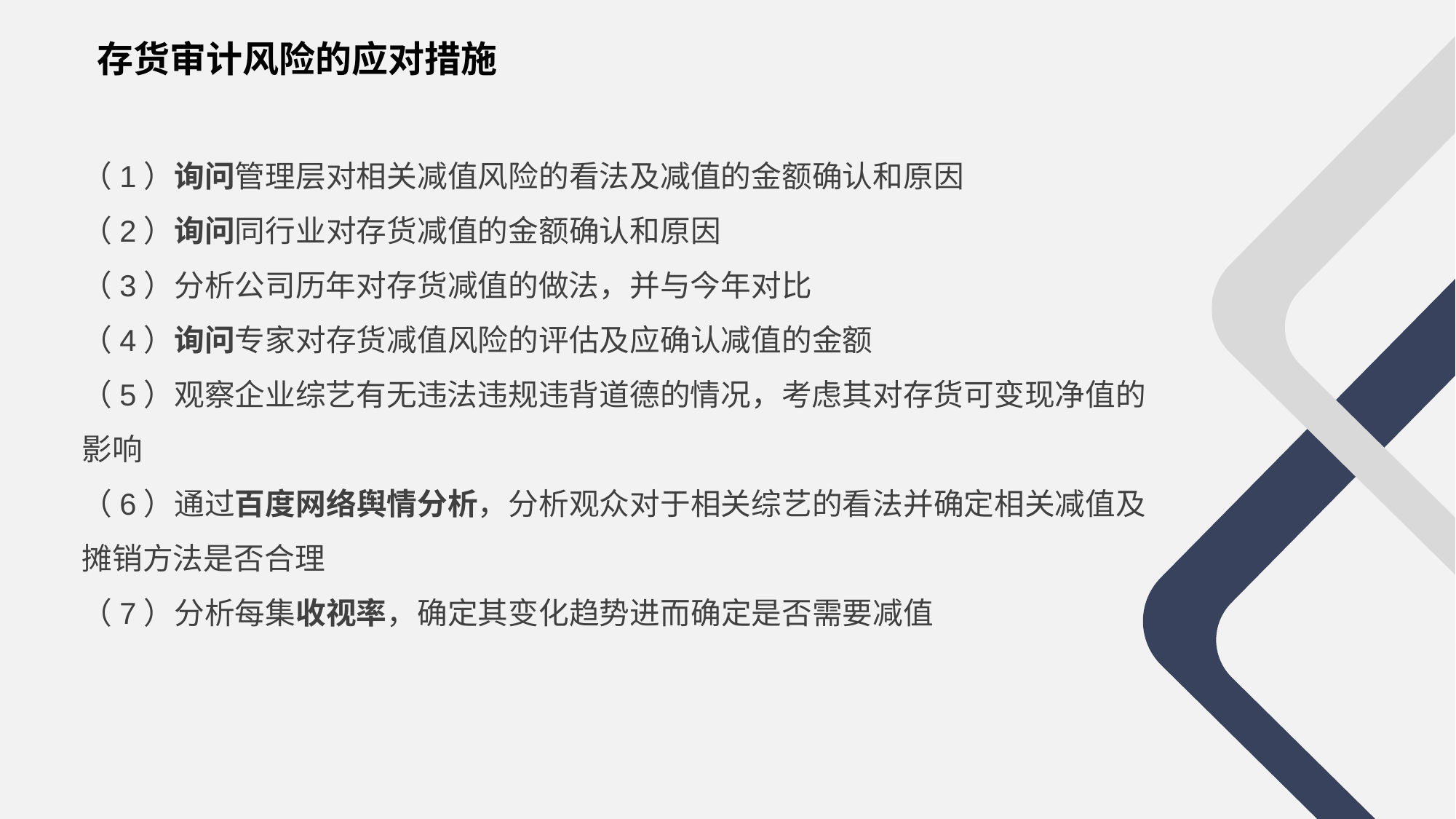

存货审计风险的应对措施

（1）询问管理层对相关减值风险的看法及减值的金额确认和原因
（2）询问同行业对存货减值的金额确认和原因
（3）分析公司历年对存货减值的做法，并与今年对比
（4）询问专家对存货减值风险的评估及应确认减值的金额
（5）观察企业综艺有无违法违规违背道德的情况，考虑其对存货可变现净值的影响
（6）通过百度网络舆情分析，分析观众对于相关综艺的看法并确定相关减值及摊销方法是否合理
（7）分析每集收视率，确定其变化趋势进而确定是否需要减值